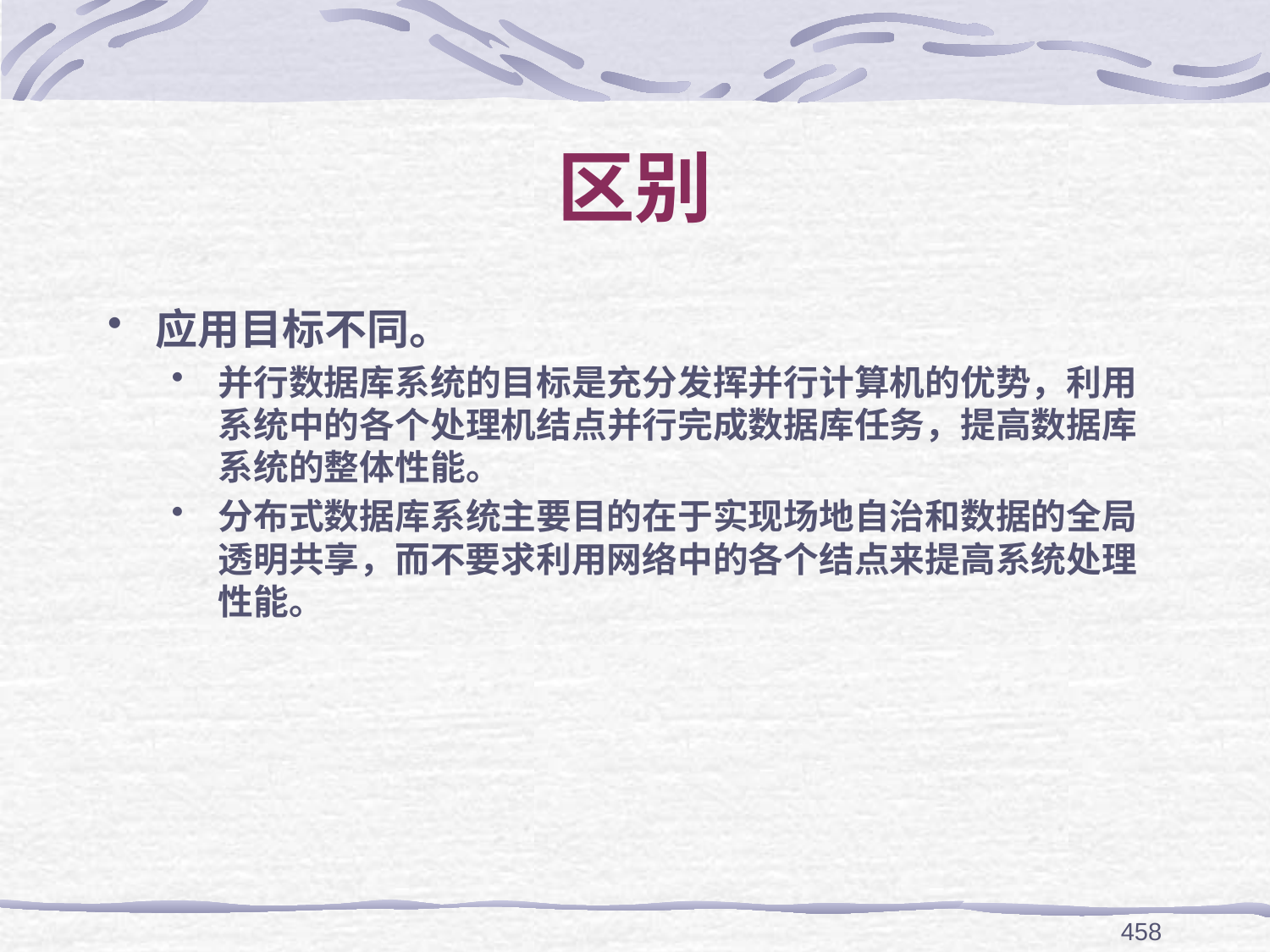

# 区别
应用目标不同。
并行数据库系统的目标是充分发挥并行计算机的优势，利用系统中的各个处理机结点并行完成数据库任务，提高数据库系统的整体性能。
分布式数据库系统主要目的在于实现场地自治和数据的全局透明共享，而不要求利用网络中的各个结点来提高系统处理性能。
458